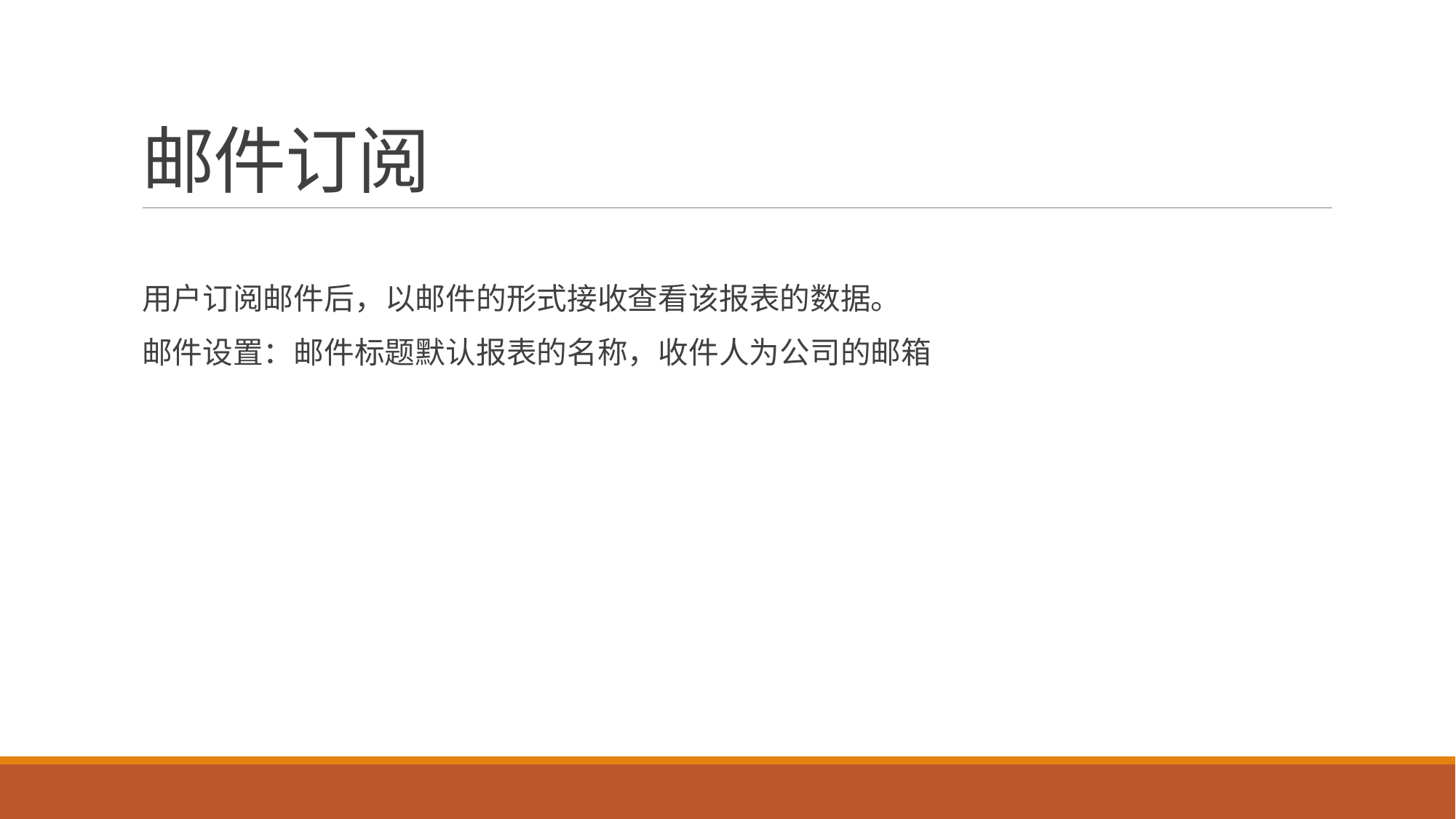

# 邮件订阅

用户订阅邮件后，以邮件的形式接收查看该报表的数据。
邮件设置：邮件标题默认报表的名称，收件人为公司的邮箱